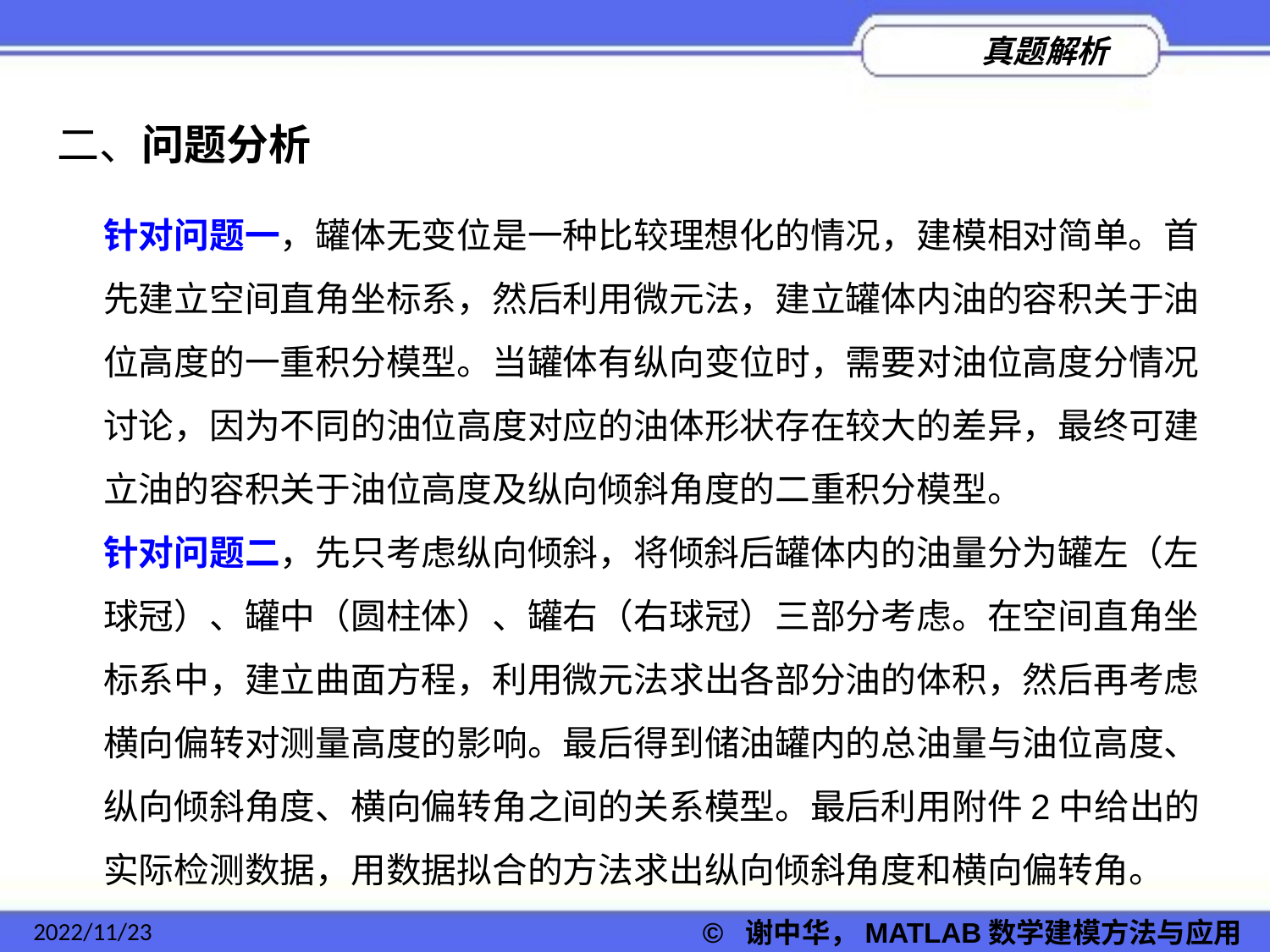

二、问题分析
针对问题一，罐体无变位是一种比较理想化的情况，建模相对简单。首先建立空间直角坐标系，然后利用微元法，建立罐体内油的容积关于油位高度的一重积分模型。当罐体有纵向变位时，需要对油位高度分情况讨论，因为不同的油位高度对应的油体形状存在较大的差异，最终可建立油的容积关于油位高度及纵向倾斜角度的二重积分模型。
针对问题二，先只考虑纵向倾斜，将倾斜后罐体内的油量分为罐左（左球冠）、罐中（圆柱体）、罐右（右球冠）三部分考虑。在空间直角坐标系中，建立曲面方程，利用微元法求出各部分油的体积，然后再考虑横向偏转对测量高度的影响。最后得到储油罐内的总油量与油位高度、纵向倾斜角度、横向偏转角之间的关系模型。最后利用附件2中给出的实际检测数据，用数据拟合的方法求出纵向倾斜角度和横向偏转角。
2022/11/23
©  谢中华，MATLAB数学建模方法与应用